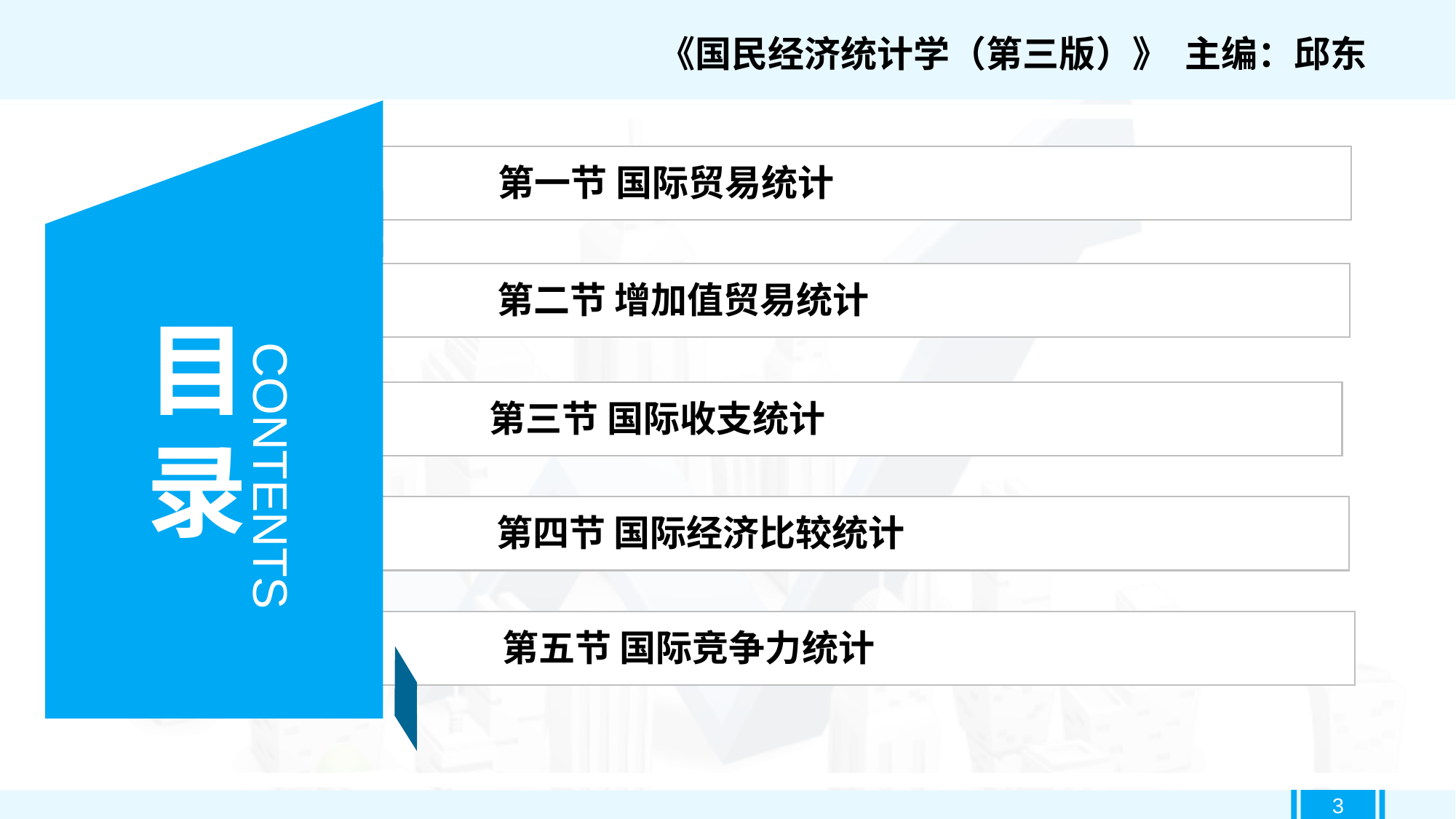

《国民经济统计学（第三版）》  主编：邱东

第一节 国际贸易统计

第二节 增加值贸易统计
目录

第三节 国际收支统计
CONTENTS

第四节 国际经济比较统计

第五节 国际竞争力统计

3